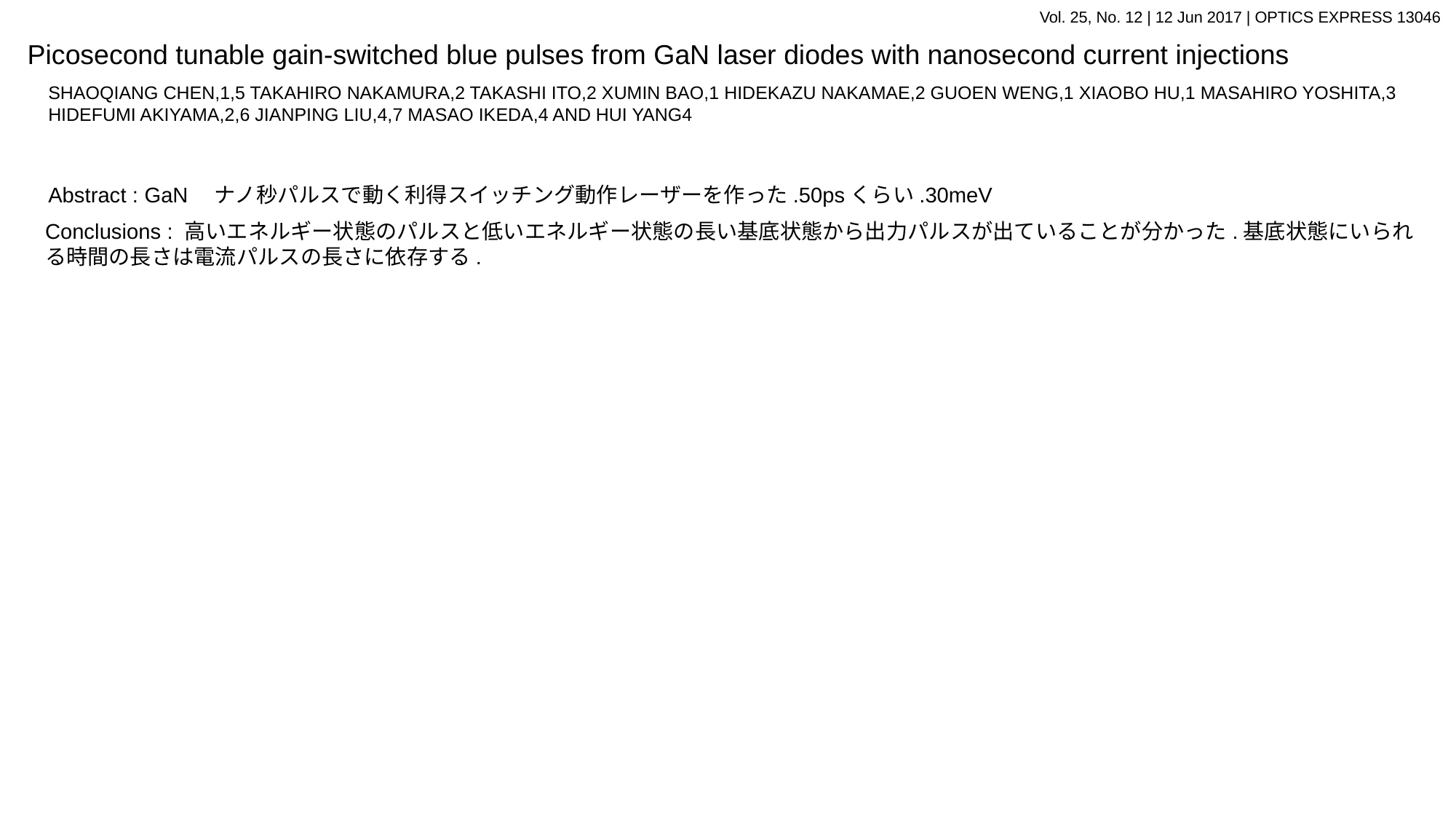

Vol. 25, No. 12 | 12 Jun 2017 | OPTICS EXPRESS 13046
Picosecond tunable gain-switched blue pulses from GaN laser diodes with nanosecond current injections
SHAOQIANG CHEN,1,5 TAKAHIRO NAKAMURA,2 TAKASHI ITO,2 XUMIN BAO,1 HIDEKAZU NAKAMAE,2 GUOEN WENG,1 XIAOBO HU,1 MASAHIRO YOSHITA,3
HIDEFUMI AKIYAMA,2,6 JIANPING LIU,4,7 MASAO IKEDA,4 AND HUI YANG4
Abstract : GaN　ナノ秒パルスで動く利得スイッチング動作レーザーを作った.50psくらい.30meV
Conclusions : 高いエネルギー状態のパルスと低いエネルギー状態の長い基底状態から出力パルスが出ていることが分かった.基底状態にいられ
る時間の長さは電流パルスの長さに依存する.